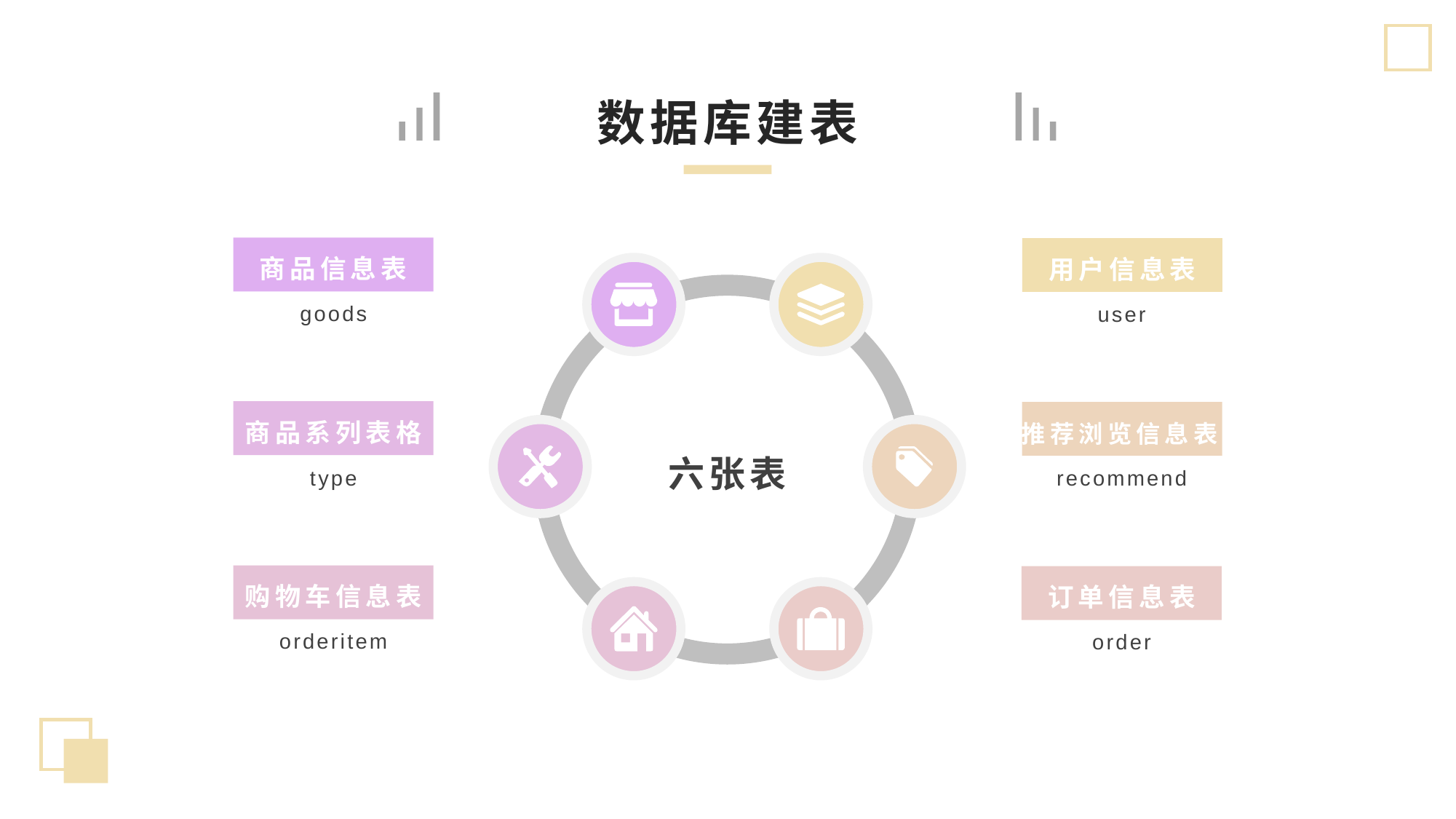

数据库建表

商品信息表
用户信息表

goods
user

商品系列表格
推荐浏览信息表
六张表

type
recommend

购物车信息表
订单信息表

orderitem
order